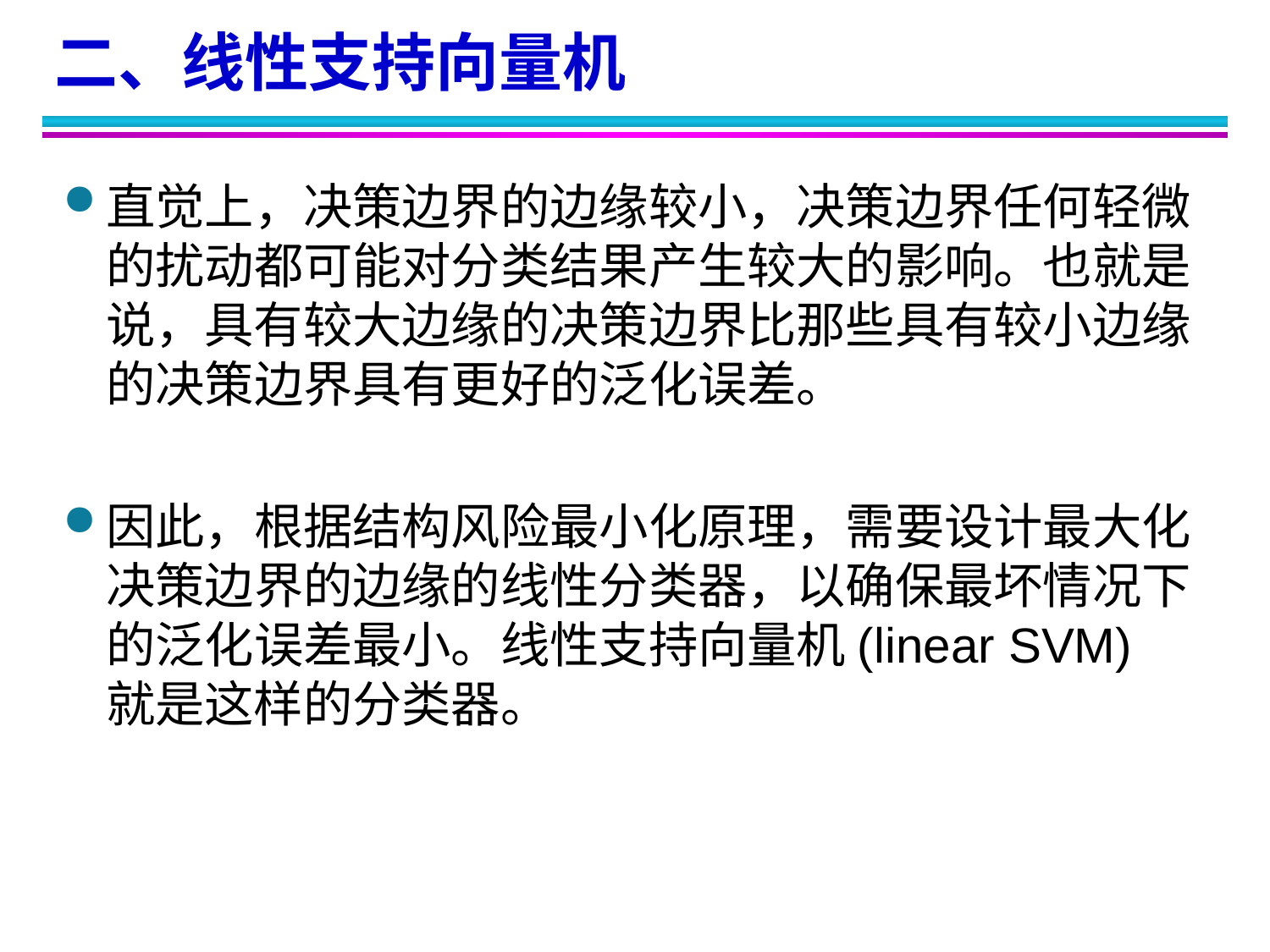

二、线性支持向量机
直觉上，决策边界的边缘较小，决策边界任何轻微的扰动都可能对分类结果产生较大的影响。也就是说，具有较大边缘的决策边界比那些具有较小边缘的决策边界具有更好的泛化误差。

因此，根据结构风险最小化原理，需要设计最大化决策边界的边缘的线性分类器，以确保最坏情况下的泛化误差最小。线性支持向量机(linear SVM) 就是这样的分类器。